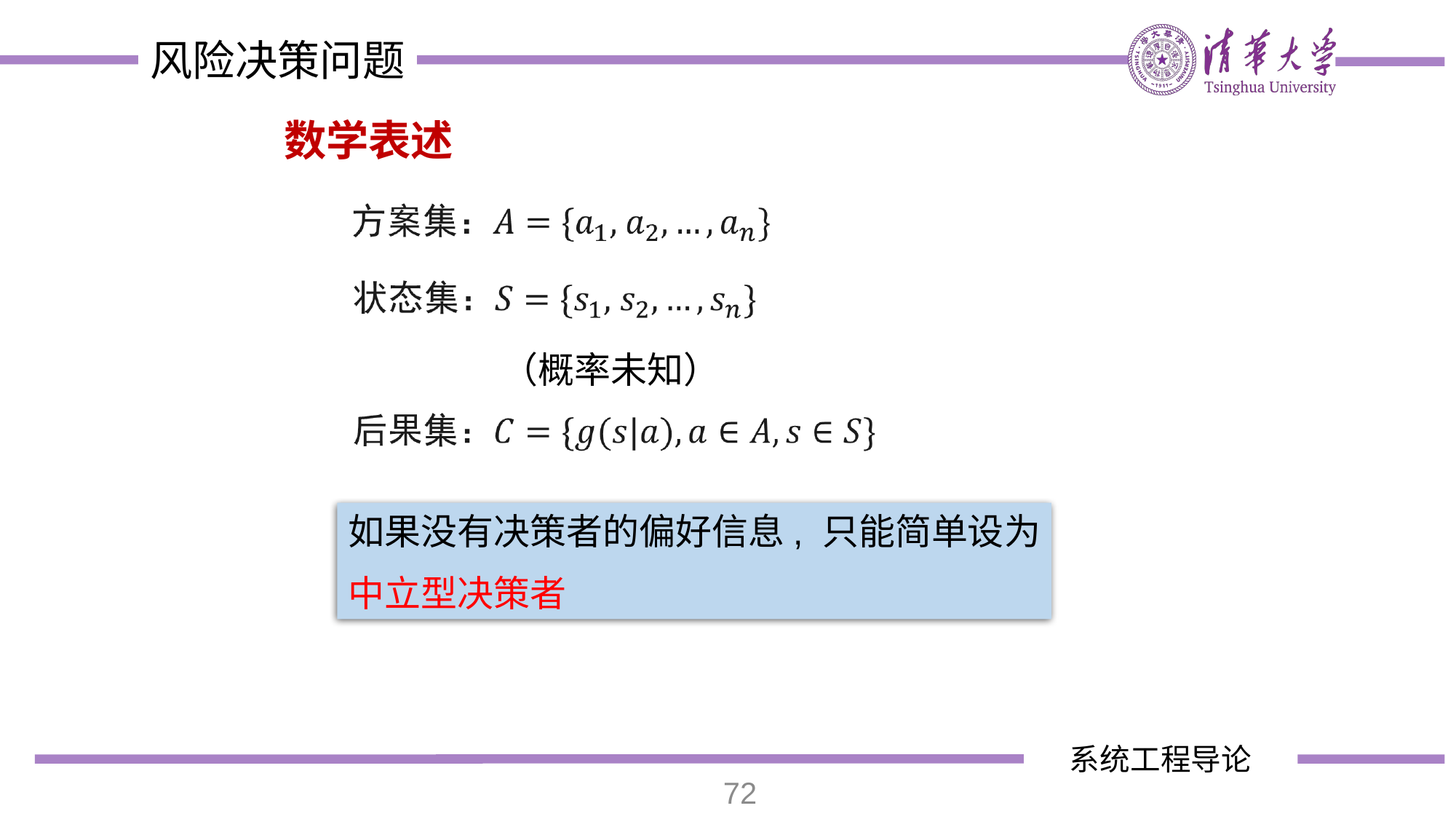

数学表述

（概率未知）

如果没有决策者的偏好信息, 只能简单设为
中立型决策者